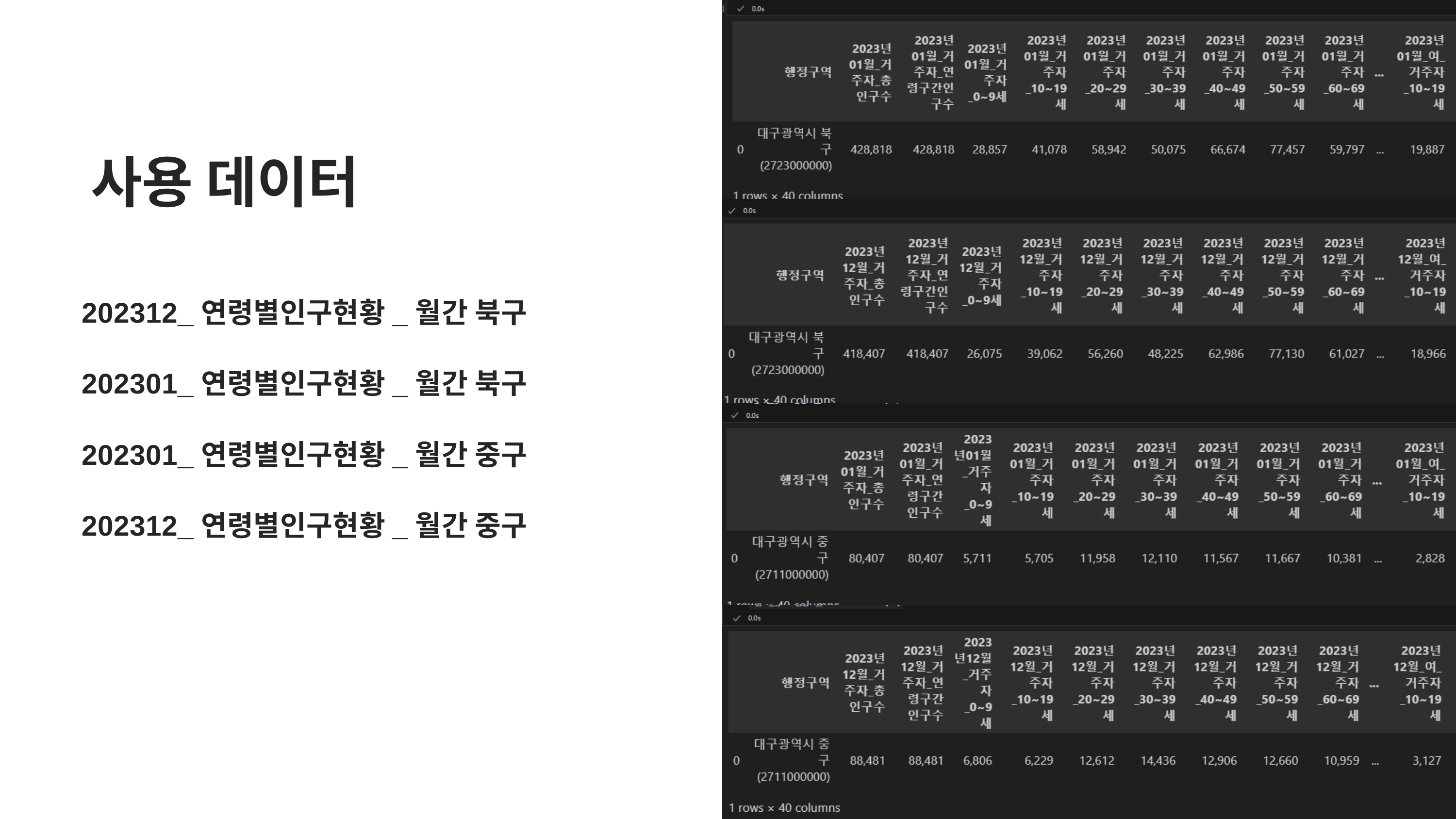

사용 데이터

202312_연령별인구현황_월간 북구
202301_연령별인구현황_월간 북구
202301_연령별인구현황_월간 중구
202312_연령별인구현황_월간 중구